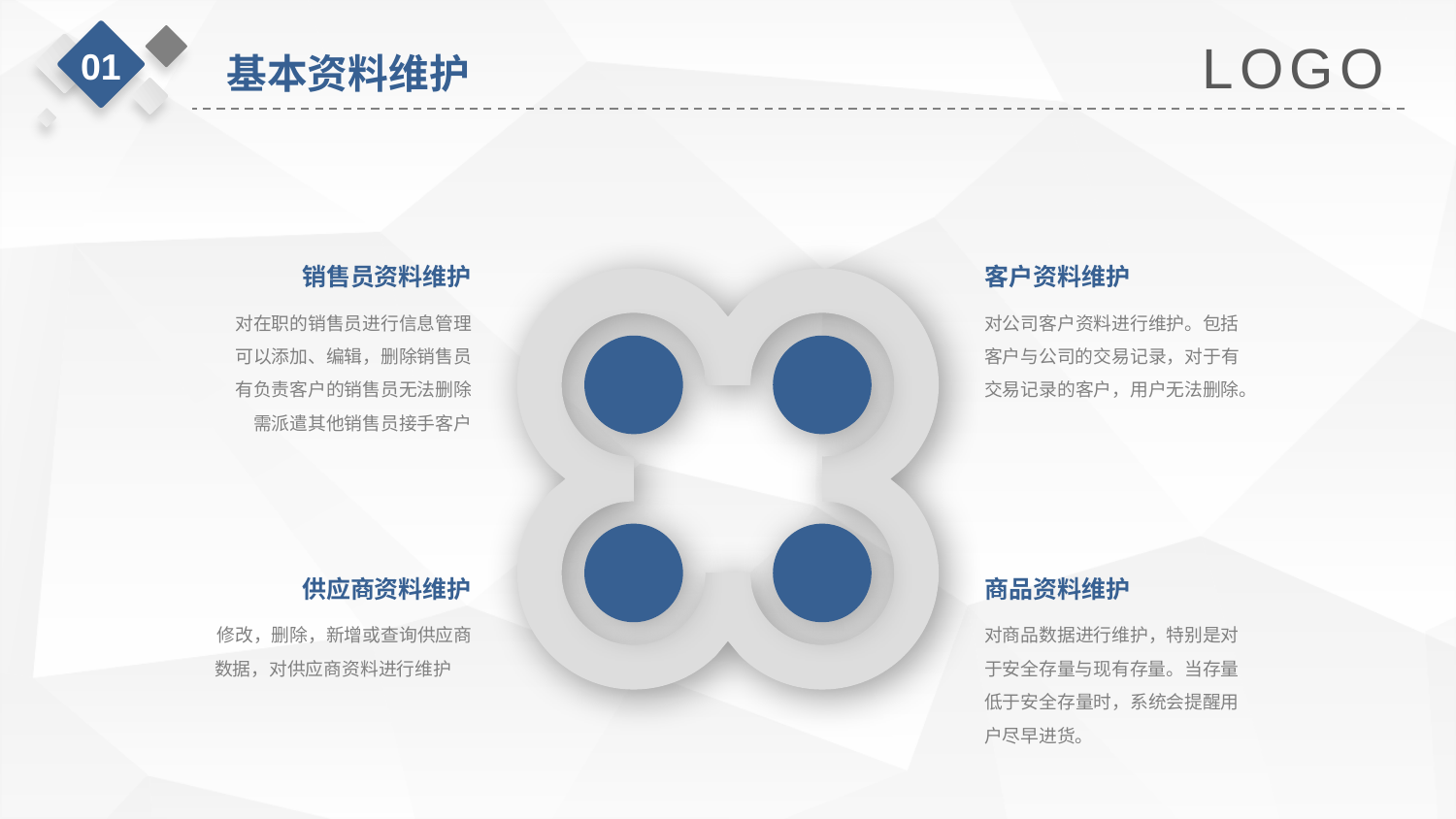

LOGO

01

基本资料维护
销售员资料维护
对在职的销售员进行信息管理
可以添加、编辑，删除销售员
有负责客户的销售员无法删除
需派遣其他销售员接手客户
客户资料维护
对公司客户资料进行维护。包括客户与公司的交易记录，对于有交易记录的客户，用户无法删除。

供应商资料维护
修改，删除，新增或查询供应商数据，对供应商资料进行维护
商品资料维护
对商品数据进行维护，特别是对于安全存量与现有存量。当存量低于安全存量时，系统会提醒用户尽早进货。